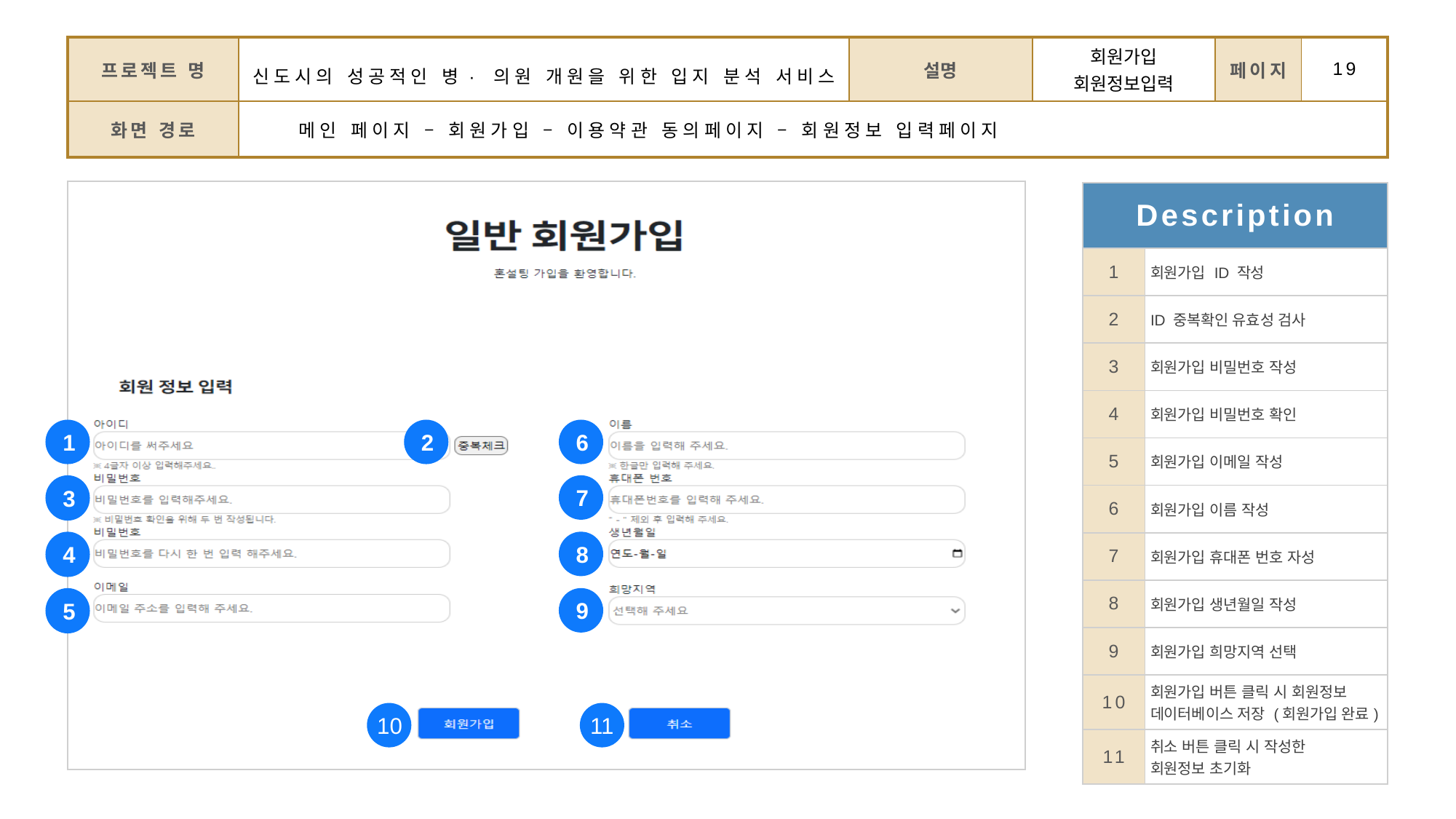

| 프로젝트 명 | 신도시의 성공적인 병·의원 개원을 위한 입지 분석 서비스 | 설명 | 회원가입 회원정보입력 | 페이지 | 19 |
| --- | --- | --- | --- | --- | --- |
| 화면 경로 | 메인 페이지 – 회원가입 – 이용약관 동의페이지 – 회원정보 입력페이지 |  |  |  |  |

| Description |  |
| --- | --- |
| 1 | 회원가입 ID 작성 |
| 2 | ID 중복확인 유효성 검사 |
| 3 | 회원가입 비밀번호 작성 |
| 4 | 회원가입 비밀번호 확인 |
| 5 | 회원가입 이메일 작성 |
| 6 | 회원가입 이름 작성 |
| 7 | 회원가입 휴대폰 번호 자성 |
| 8 | 회원가입 생년월일 작성 |
| 9 | 회원가입 희망지역 선택 |
| 10 | 회원가입 버튼 클릭 시 회원정보 데이터베이스 저장 (회원가입 완료) |
| 11 | 취소 버튼 클릭 시 작성한 회원정보 초기화 |
2
6
1
3
7
4
8
5
9

10

11